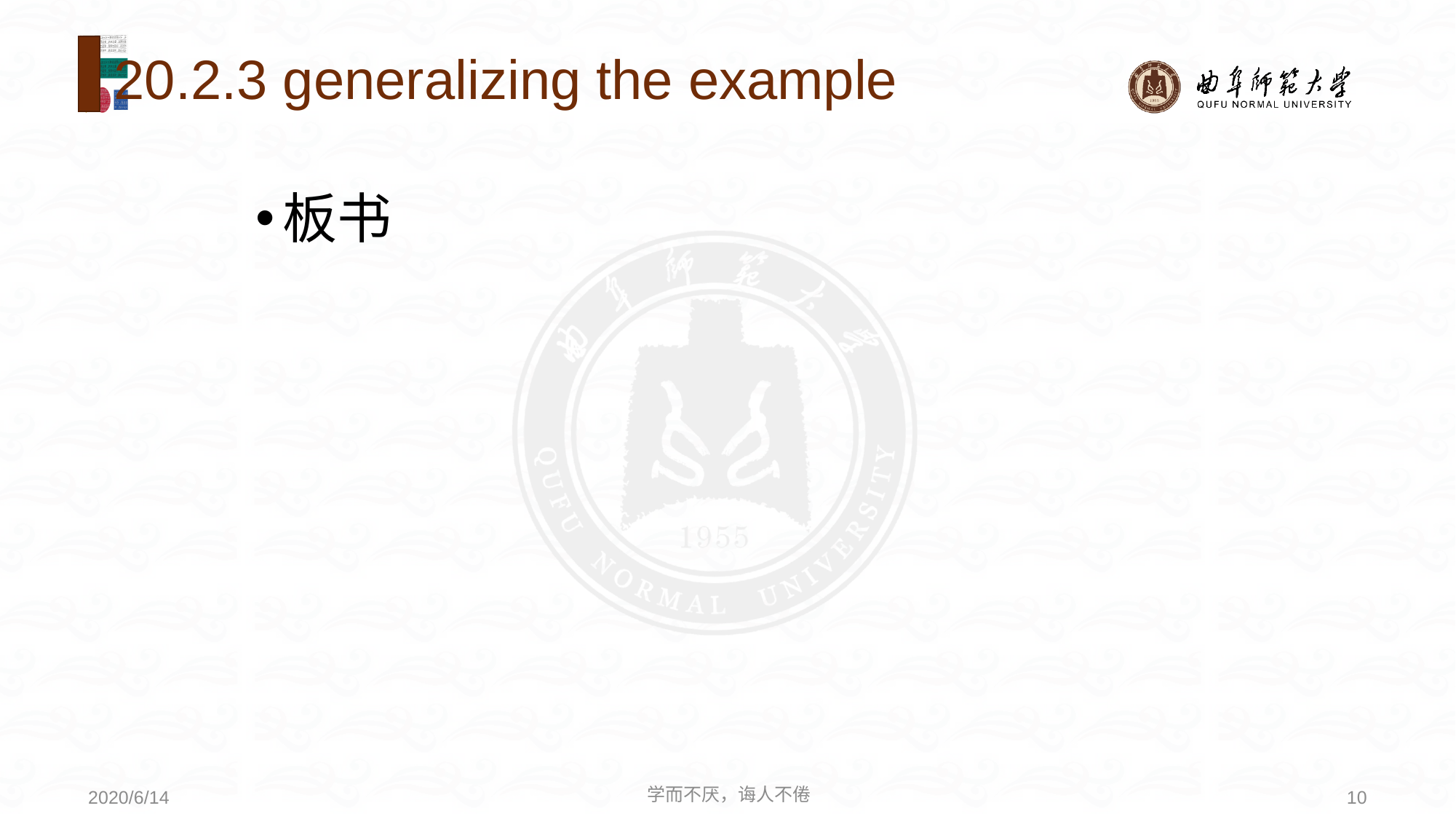

# 20.2.3 generalizing the example
板书
学而不厌，诲人不倦
10
2020/6/14